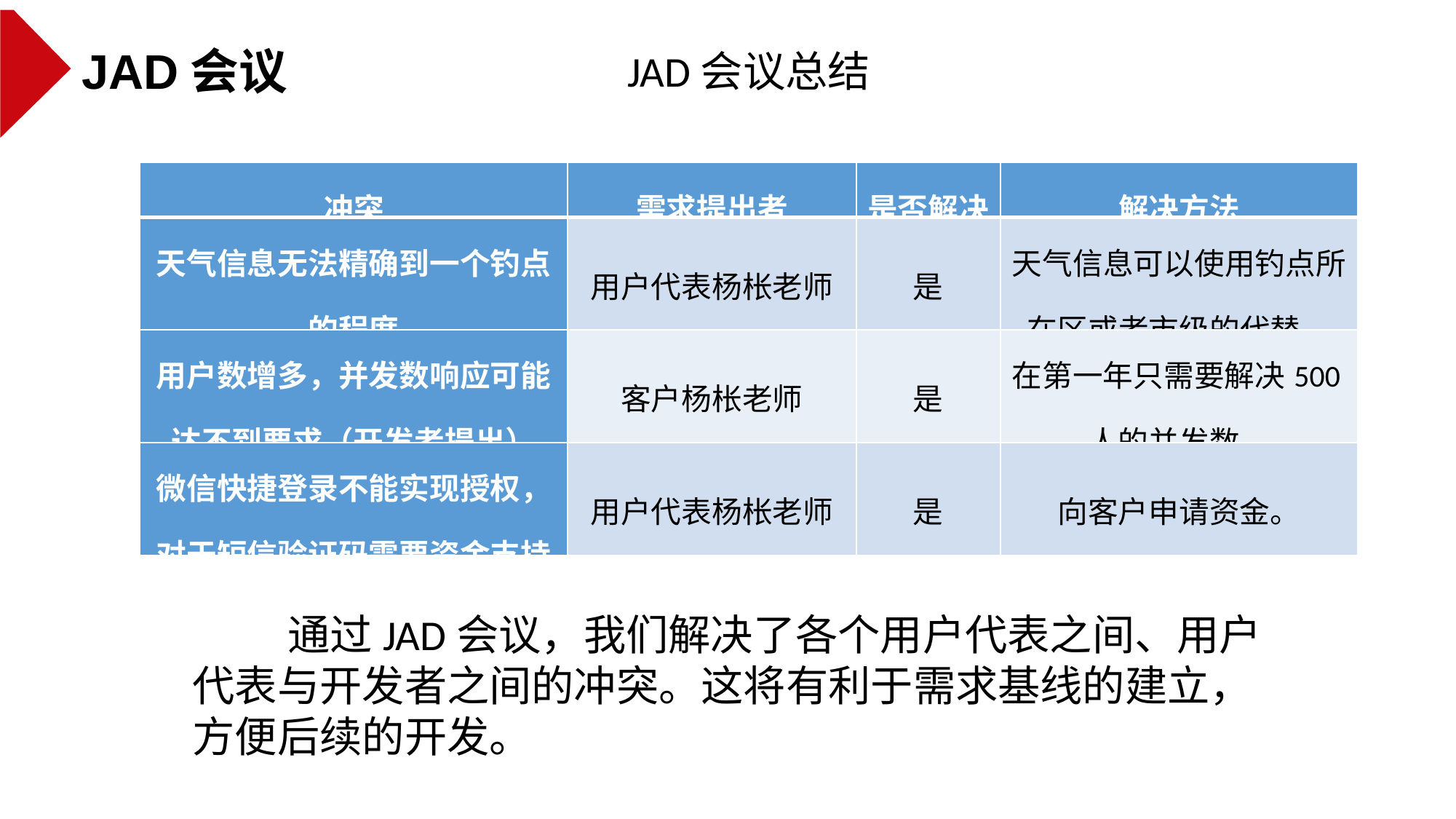

JAD会议
JAD会议总结

| 冲突 | 需求提出者 | 是否解决 | 解决方法 |
| --- | --- | --- | --- |
| 天气信息无法精确到一个钓点的程度 | 用户代表杨枨老师 | 是 | 天气信息可以使用钓点所在区或者市级的代替。 |
| 用户数增多，并发数响应可能达不到要求（开发者提出） | 客户杨枨老师 | 是 | 在第一年只需要解决500人的并发数。 |
| 微信快捷登录不能实现授权，对于短信验证码需要资金支持 | 用户代表杨枨老师 | 是 | 向客户申请资金。 |
         通过JAD会议，我们解决了各个用户代表之间、用户代表与开发者之间的冲突。这将有利于需求基线的建立，方便后续的开发。